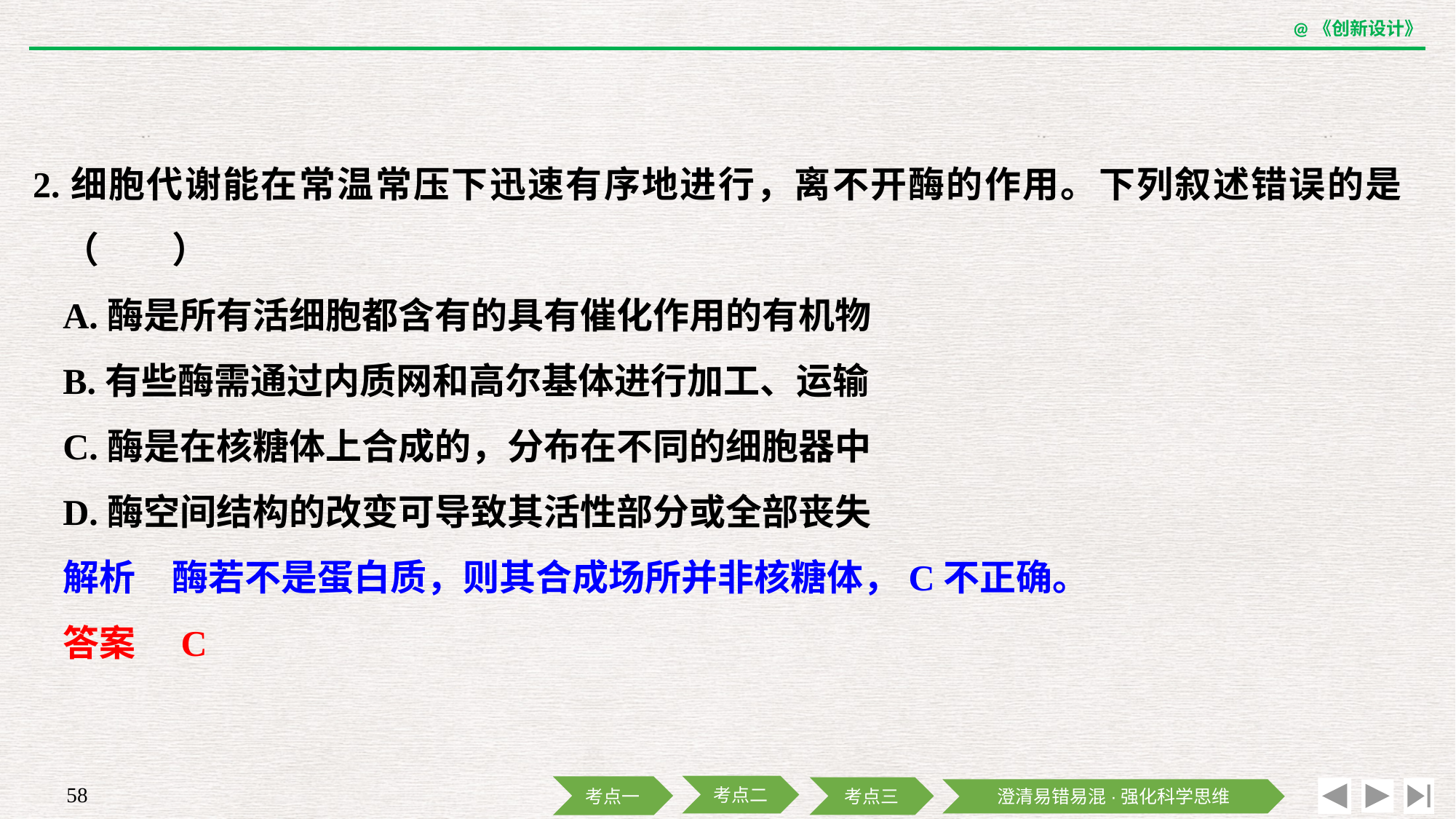

2.细胞代谢能在常温常压下迅速有序地进行，离不开酶的作用。下列叙述错误的是（　　）
A.酶是所有活细胞都含有的具有催化作用的有机物
B.有些酶需通过内质网和高尔基体进行加工、运输
C.酶是在核糖体上合成的，分布在不同的细胞器中
D.酶空间结构的改变可导致其活性部分或全部丧失
解析　酶若不是蛋白质，则其合成场所并非核糖体，C不正确。
答案　C